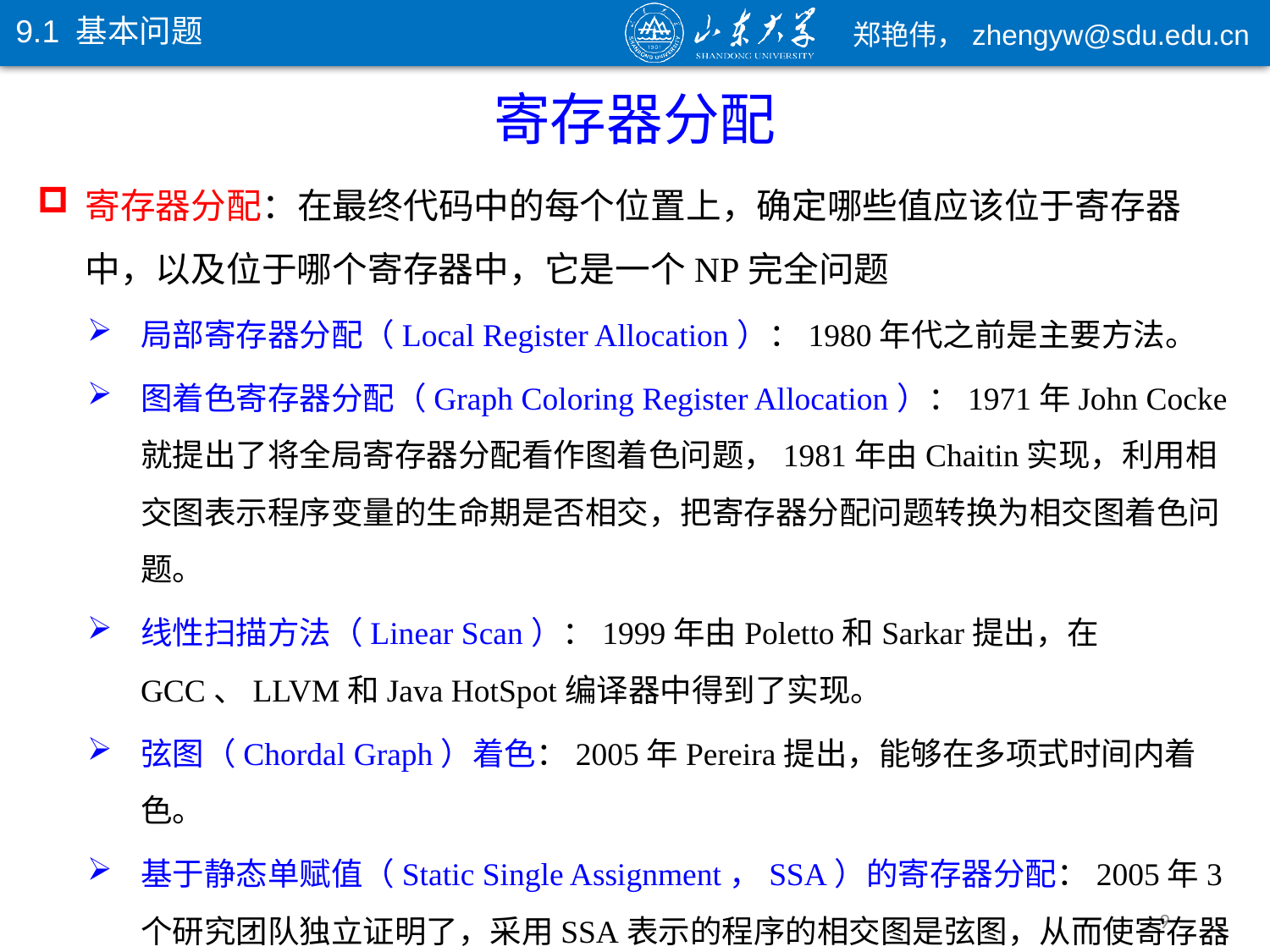

9.1 基本问题
寄存器分配
寄存器分配：在最终代码中的每个位置上，确定哪些值应该位于寄存器中，以及位于哪个寄存器中，它是一个NP完全问题
局部寄存器分配（Local Register Allocation）：1980年代之前是主要方法。
图着色寄存器分配（Graph Coloring Register Allocation）：1971年John Cocke就提出了将全局寄存器分配看作图着色问题，1981年由Chaitin实现，利用相交图表示程序变量的生命期是否相交，把寄存器分配问题转换为相交图着色问题。
线性扫描方法（Linear Scan）：1999年由Poletto和Sarkar提出，在GCC、LLVM和Java HotSpot编译器中得到了实现。
弦图（Chordal Graph）着色：2005年Pereira提出，能够在多项式时间内着色。
基于静态单赋值（Static Single Assignment，SSA）的寄存器分配：2005年3个研究团队独立证明了，采用SSA表示的程序的相交图是弦图，从而使寄存器分配得到重要突破。
9